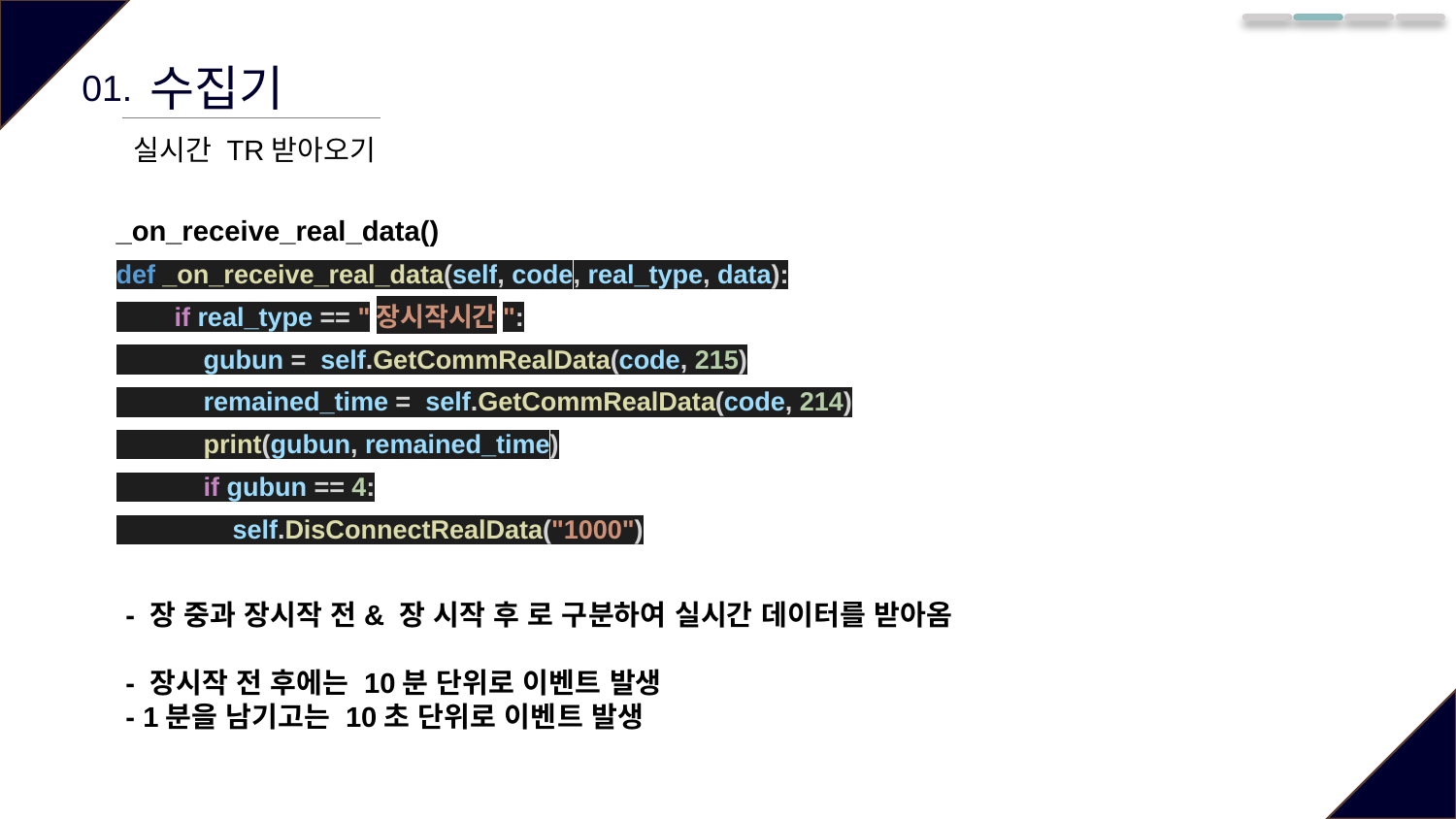

수집기
01.
실시간 TR받아오기
_on_receive_real_data()
def _on_receive_real_data(self, code, real_type, data):
        if real_type == "장시작시간":
            gubun =  self.GetCommRealData(code, 215)
            remained_time =  self.GetCommRealData(code, 214)
            print(gubun, remained_time)
            if gubun == 4:
                self.DisConnectRealData("1000")

- 장 중과 장시작 전& 장 시작 후 로 구분하여 실시간 데이터를 받아옴

- 장시작 전 후에는 10분 단위로 이벤트 발생
- 1분을 남기고는 10초 단위로 이벤트 발생